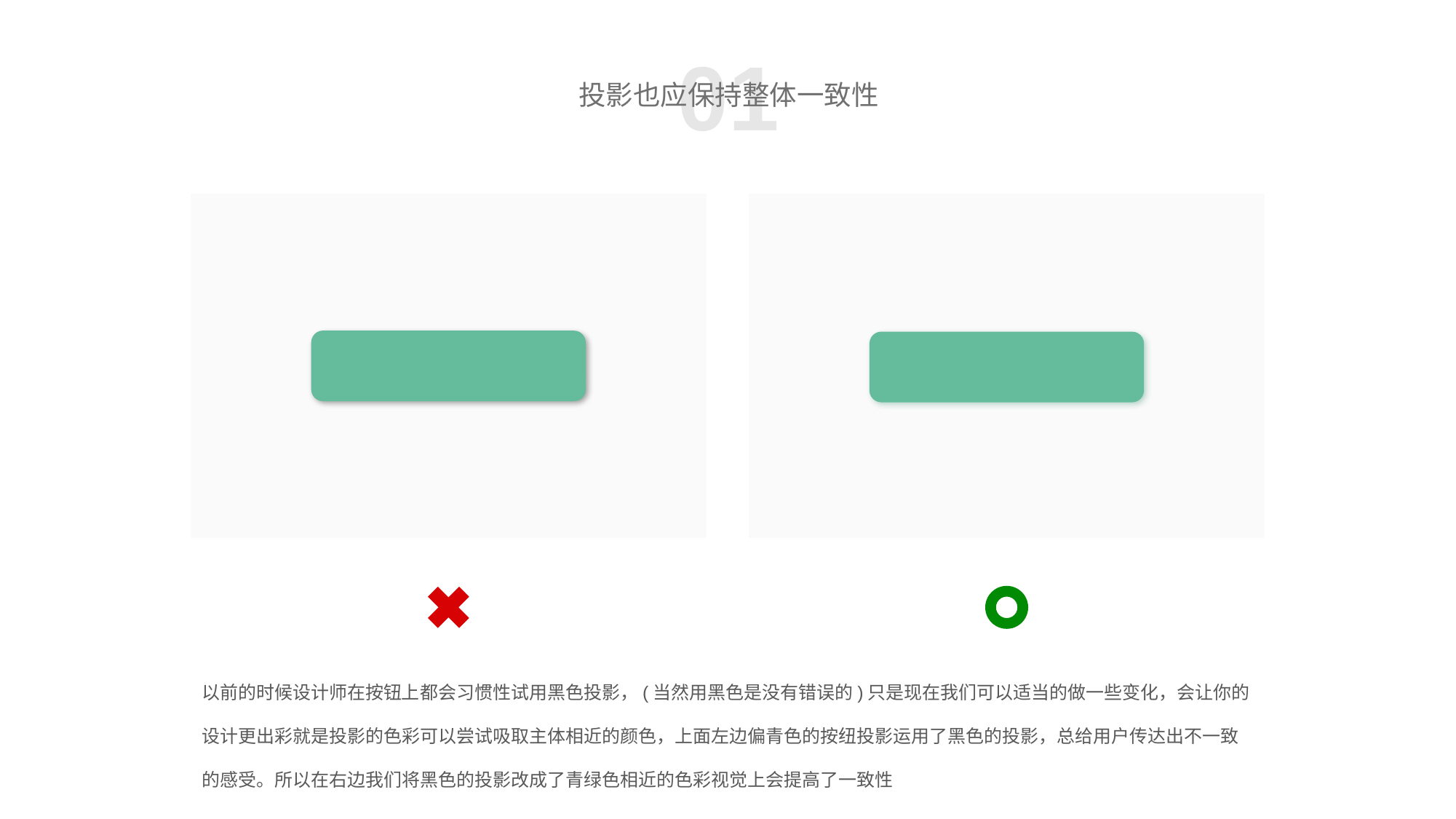

01
投影也应保持整体一致性

以前的时候设计师在按钮上都会习惯性试用黑色投影，(当然用黑色是没有错误的)只是现在我们可以适当的做一些变化，会让你的设计更出彩就是投影的色彩可以尝试吸取主体相近的颜色，上面左边偏青色的按纽投影运用了黑色的投影，总给用户传达出不一致的感受。所以在右边我们将黑色的投影改成了青绿色相近的色彩视觉上会提高了一致性